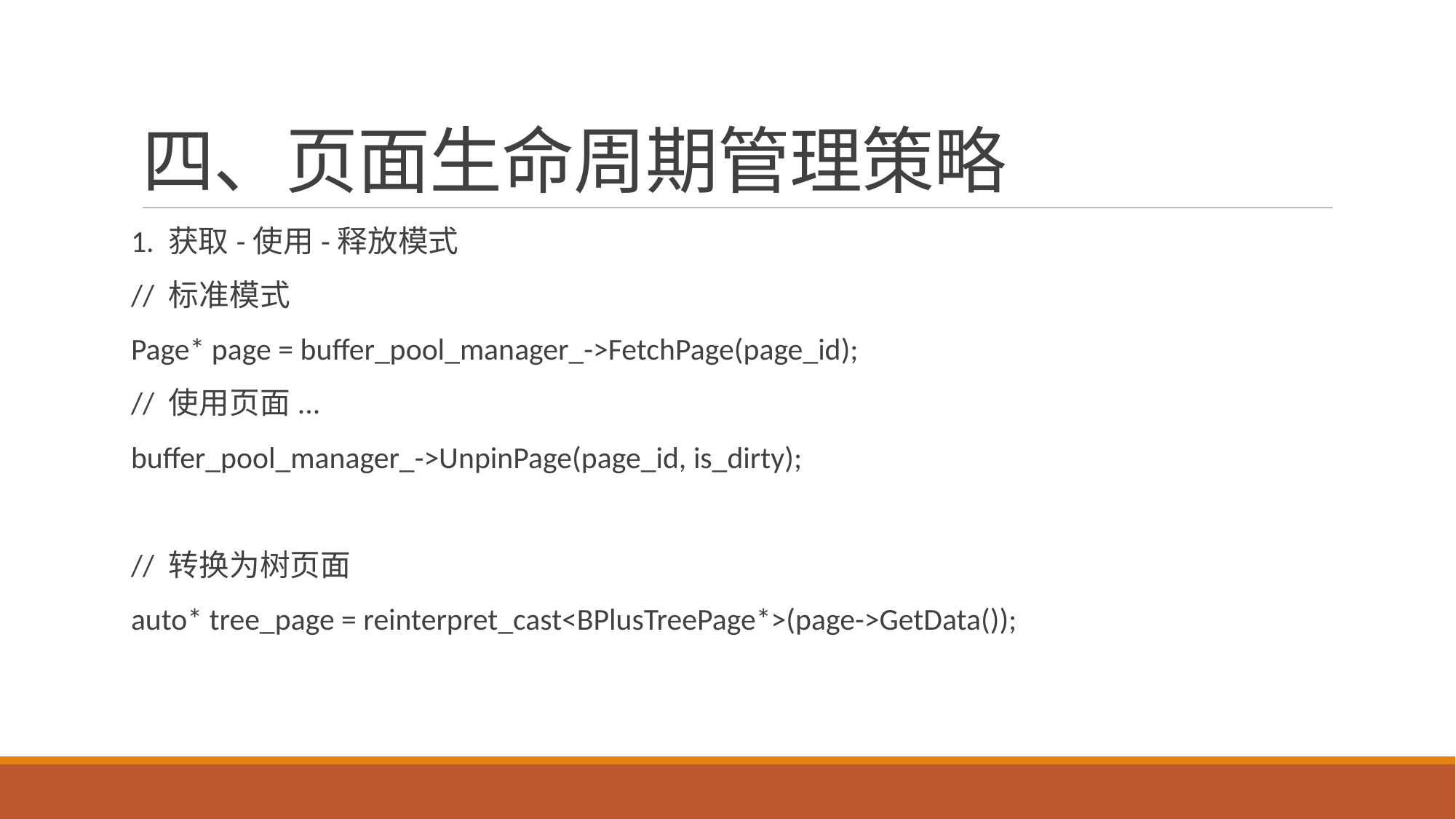

# 四、页面生命周期管理策略
1. 获取-使用-释放模式
// 标准模式
Page* page = buffer_pool_manager_->FetchPage(page_id);
// 使用页面...
buffer_pool_manager_->UnpinPage(page_id, is_dirty);

// 转换为树页面
auto* tree_page = reinterpret_cast<BPlusTreePage*>(page->GetData());